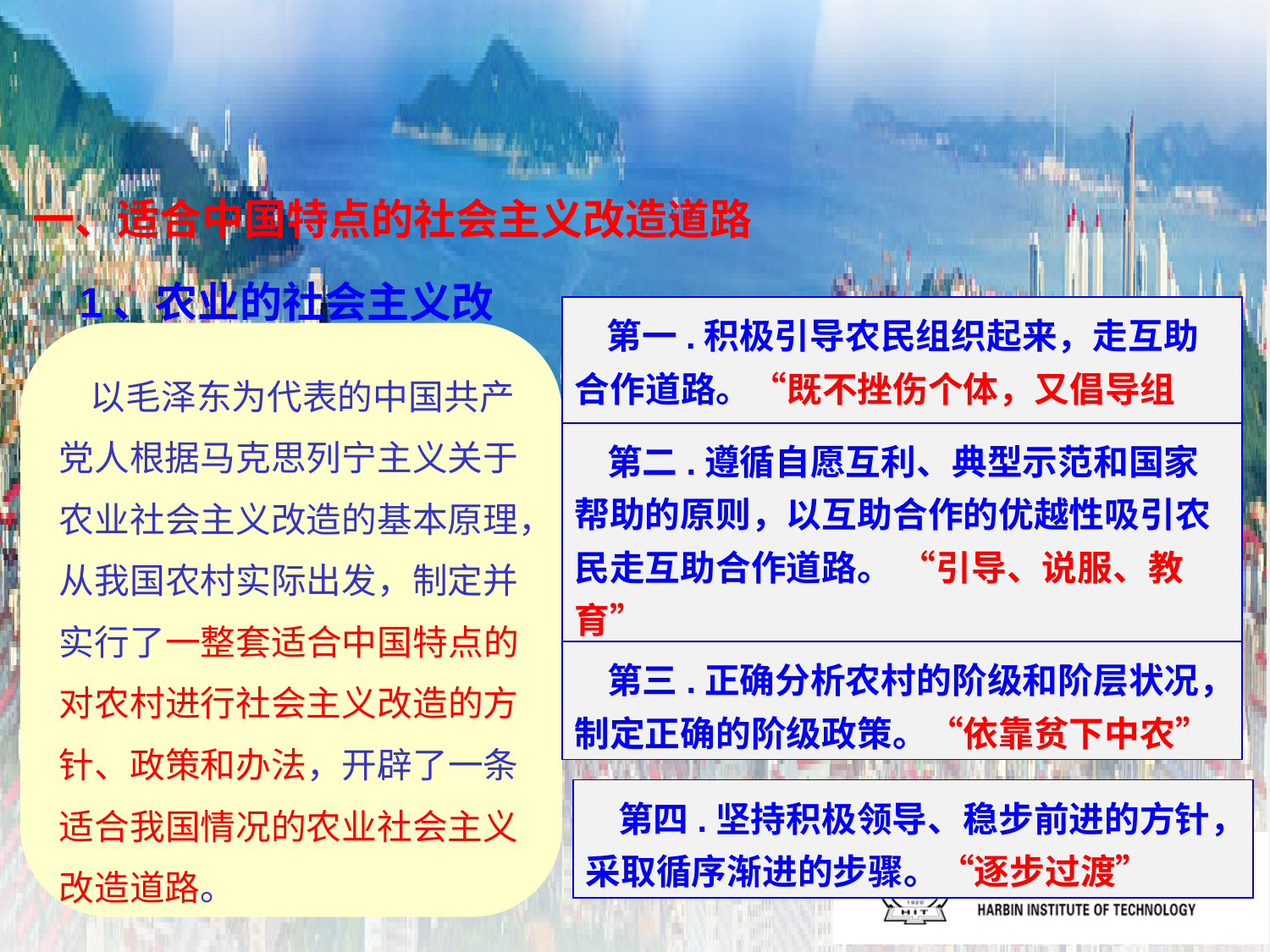

一、适合中国特点的社会主义改造道路

1、农业的社会主义改造
   第一.积极引导农民组织起来，走互助合作道路。“既不挫伤个体，又倡导组织”
   以毛泽东为代表的中国共产党人根据马克思列宁主义关于农业社会主义改造的基本原理，从我国农村实际出发，制定并实行了一整套适合中国特点的对农村进行社会主义改造的方针、政策和办法，开辟了一条适合我国情况的农业社会主义改造道路。
   第二.遵循自愿互利、典型示范和国家帮助的原则，以互助合作的优越性吸引农民走互助合作道路。 “引导、说服、教育”
   第三.正确分析农村的阶级和阶层状况，制定正确的阶级政策。“依靠贫下中农”
   第四.坚持积极领导、稳步前进的方针，采取循序渐进的步骤。“逐步过渡”